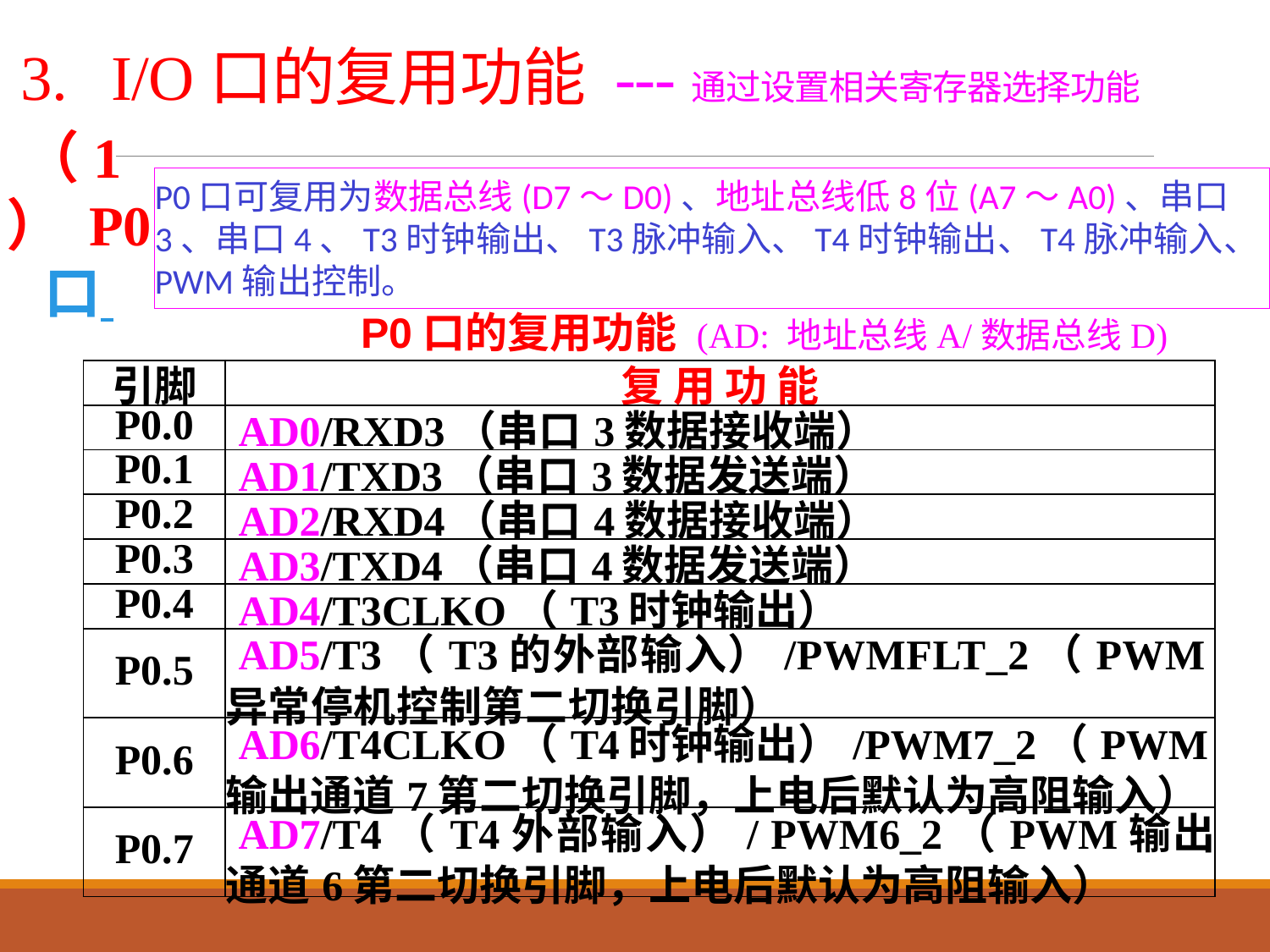

# 3.   I/O口的复用功能 ---通过设置相关寄存器选择功能
P0口可复用为数据总线(D7～D0)、地址总线低8位(A7～A0)、串口3、串口4、T3时钟输出、T3脉冲输入、T4时钟输出、T4脉冲输入、PWM输出控制。
（1） P0口
P0口的复用功能 (AD: 地址总线A/数据总线D)
| 引脚 | 复 用 功 能 |
| --- | --- |
| P0.0 | AD0/RXD3（串口3数据接收端） |
| P0.1 | AD1/TXD3（串口3数据发送端） |
| P0.2 | AD2/RXD4（串口4数据接收端） |
| P0.3 | AD3/TXD4（串口4数据发送端） |
| P0.4 | AD4/T3CLKO（T3时钟输出） |
| P0.5 | AD5/T3（T3的外部输入）/PWMFLT\_2（PWM异常停机控制第二切换引脚） |
| P0.6 | AD6/T4CLKO（T4时钟输出）/PWM7\_2（PWM输出通道7第二切换引脚，上电后默认为高阻输入） |
| P0.7 | AD7/T4（T4外部输入）/ PWM6\_2（PWM输出通道6第二切换引脚，上电后默认为高阻输入） |